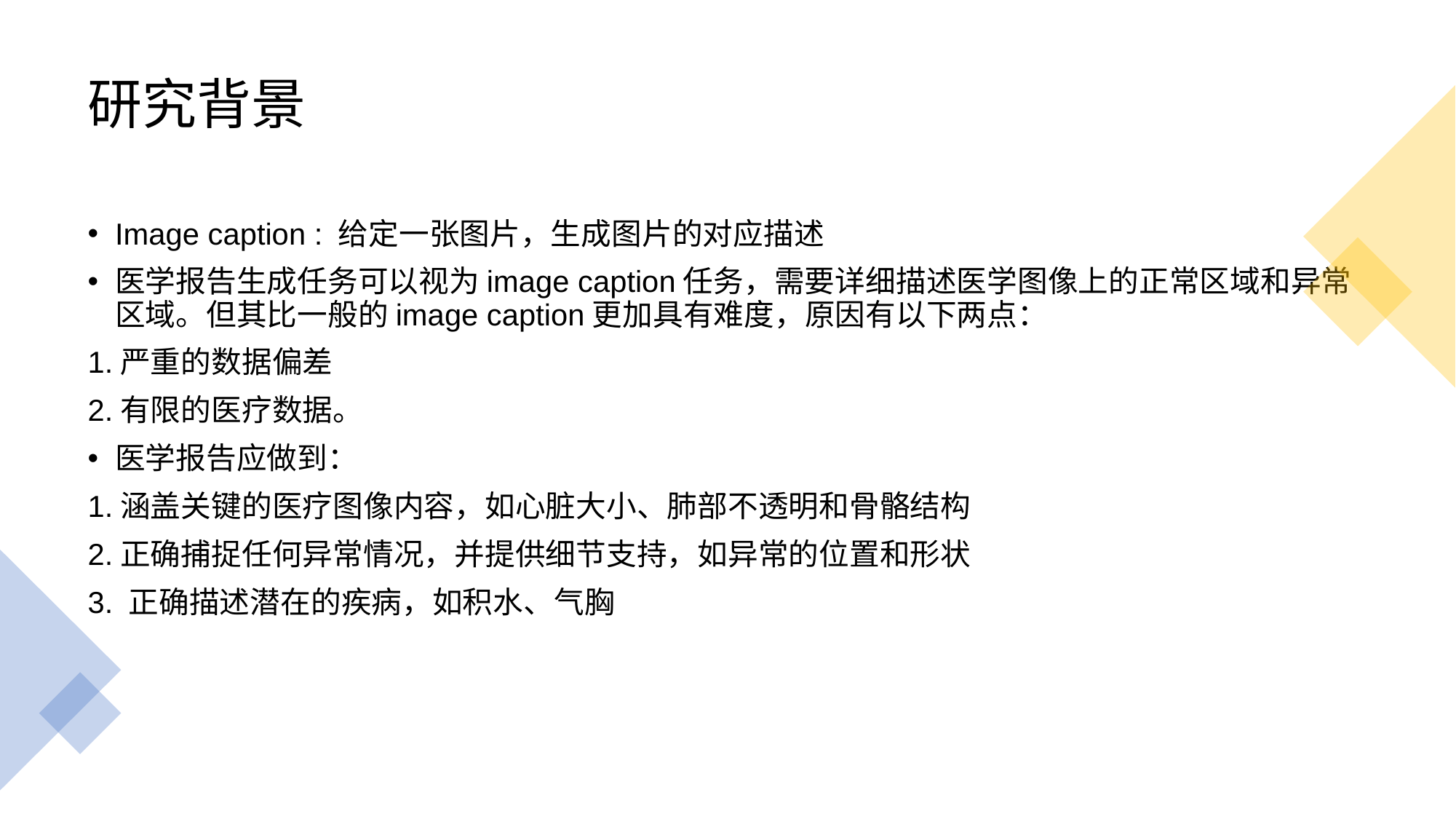

# 研究背景

Image caption : 给定一张图片，生成图片的对应描述
医学报告生成任务可以视为image caption任务，需要详细描述医学图像上的正常区域和异常区域。但其比一般的image caption更加具有难度，原因有以下两点：
1.严重的数据偏差
2.有限的医疗数据。
医学报告应做到：
1.涵盖关键的医疗图像内容，如心脏大小、肺部不透明和骨骼结构
2.正确捕捉任何异常情况，并提供细节支持，如异常的位置和形状
3. 正确描述潜在的疾病，如积水、气胸